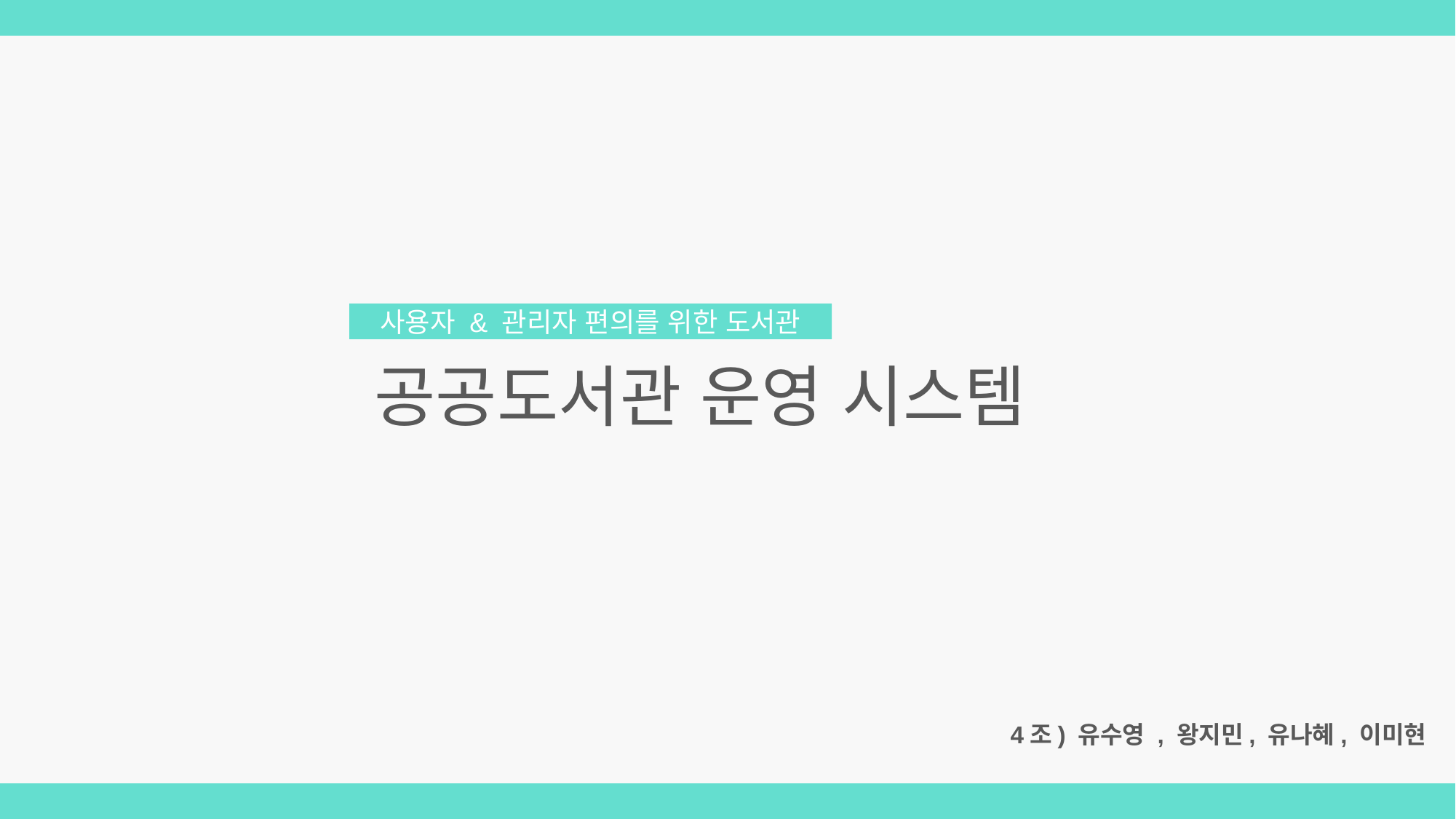

사용자 & 관리자 편의를 위한 도서관
공공도서관 운영 시스템
4조) 유수영 , 왕지민, 유나혜, 이미현